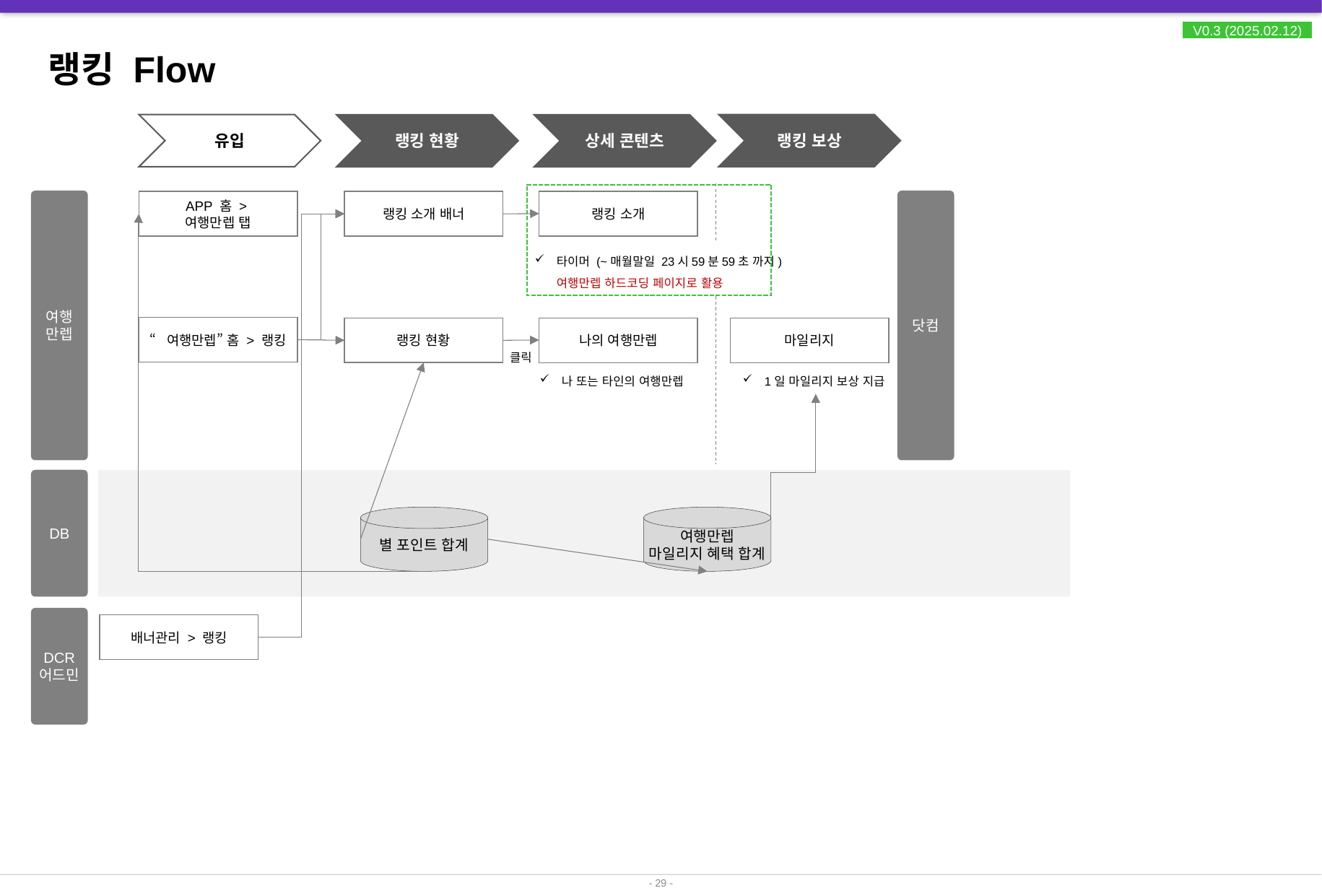

V0.3 (2025.02.12)
# 랭킹 Flow
유입
랭킹 보상
랭킹 현황
상세 콘텐츠

여행
만렙
닷컴
랭킹 소개
APP 홈 >
여행만렙 탭
랭킹 소개 배너
타이머 (~매월말일 23시59분59초 까지)
여행만렙 하드코딩 페이지로 활용
“여행만렙” 홈 > 랭킹
랭킹 현황
나의 여행만렙
마일리지
클릭
나 또는 타인의 여행만렙
1일 마일리지 보상 지급
DB

별 포인트 합계
여행만렙
마일리지 혜택 합계
DCR
어드민
배너관리 > 랭킹
- 29 -